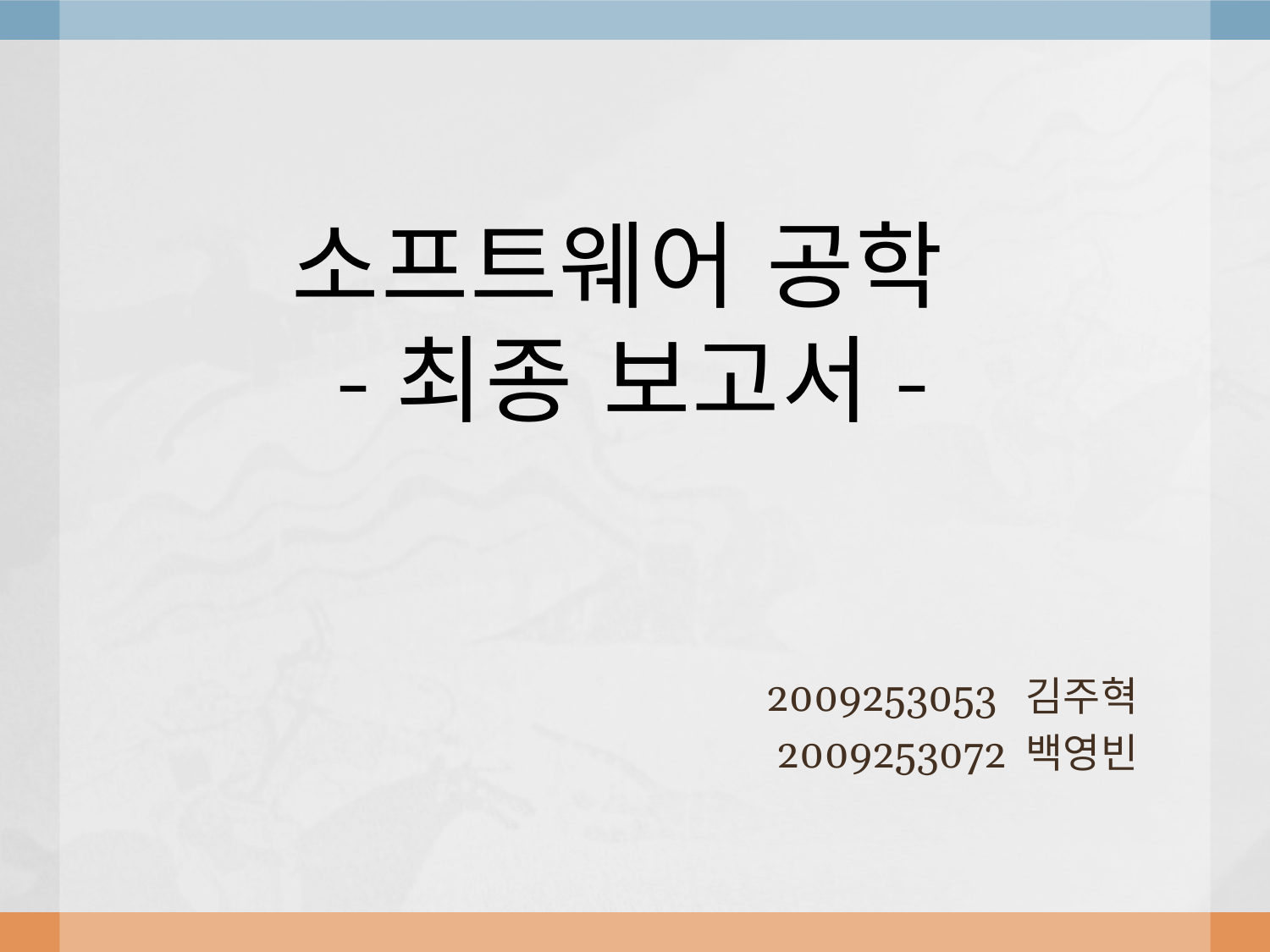

# 소프트웨어 공학 -최종 보고서-
2009253053  김주혁
2009253072 백영빈